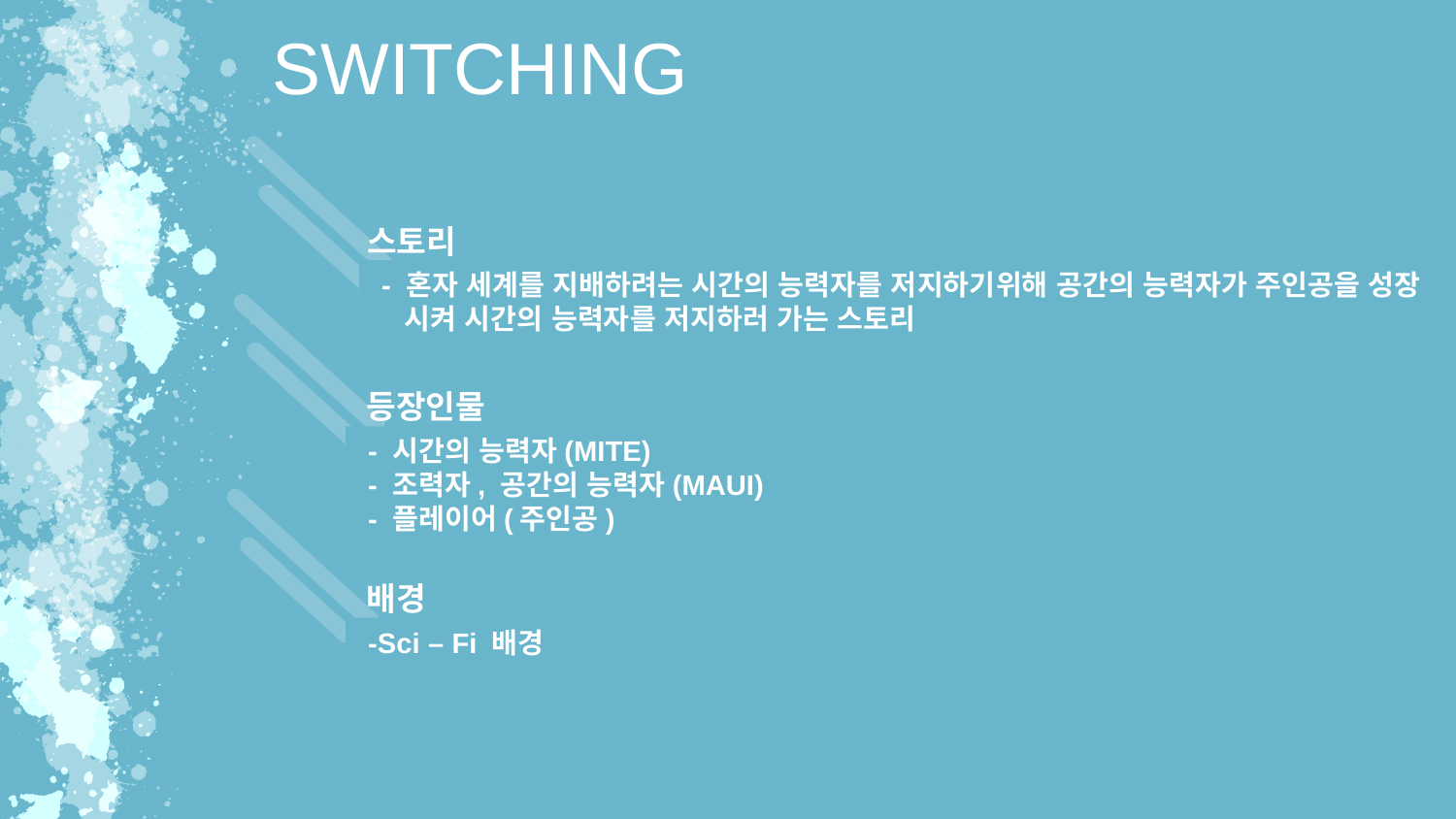

SWITCHING

스토리
 - 혼자 세계를 지배하려는 시간의 능력자를 저지하기위해 공간의 능력자가 주인공을 성장
   시켜 시간의 능력자를 저지하러 가는 스토리

등장인물
 - 시간의 능력자(MITE)
 - 조력자, 공간의 능력자(MAUI)
 - 플레이어(주인공)

배경
 -Sci – Fi 배경